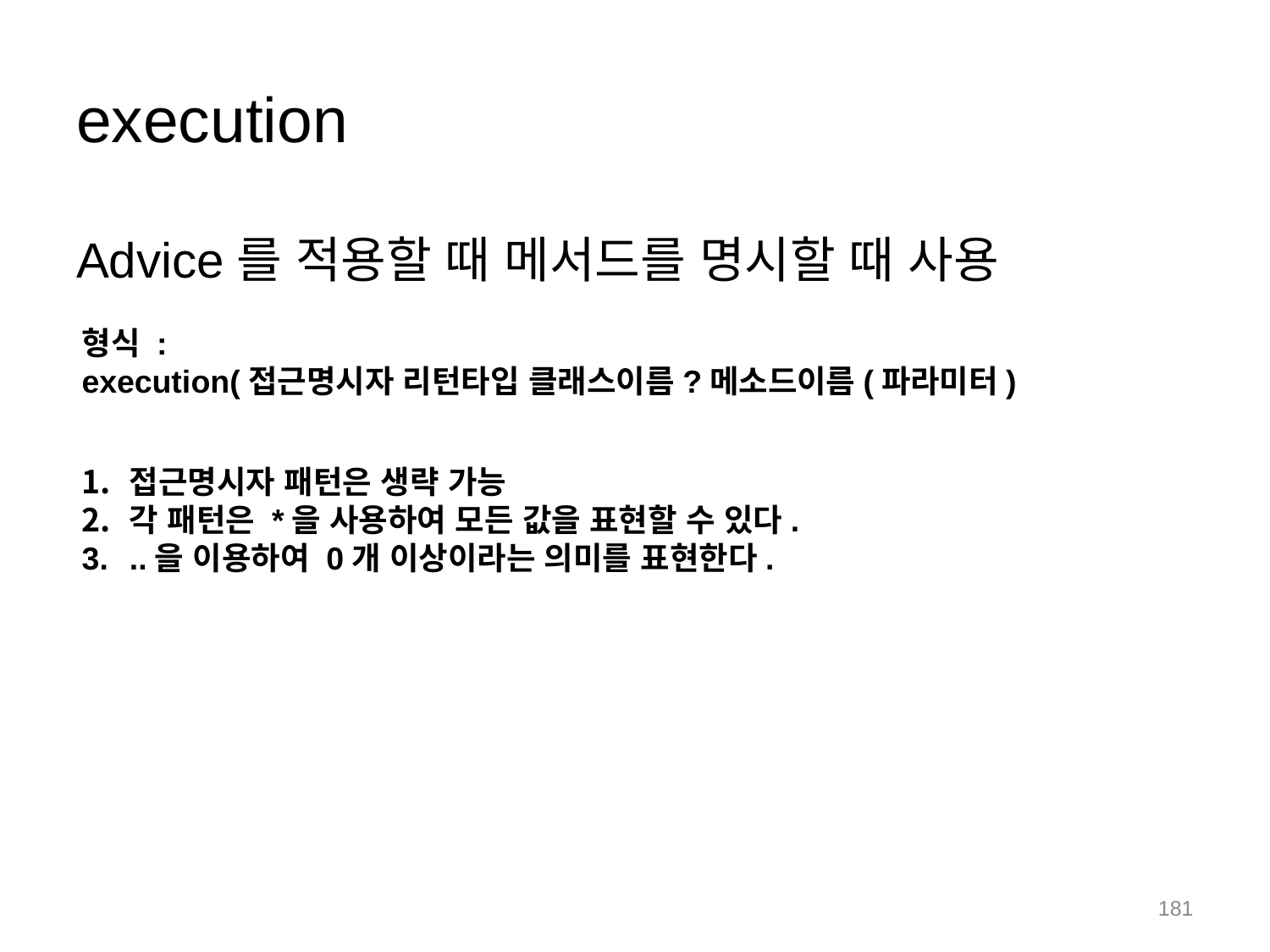

# execution
Advice를 적용할 때 메서드를 명시할 때 사용
형식 :
execution(접근명시자 리턴타입 클래스이름?메소드이름(파라미터)
접근명시자 패턴은 생략 가능
각 패턴은 *을 사용하여 모든 값을 표현할 수 있다.
..을 이용하여 0개 이상이라는 의미를 표현한다.
181